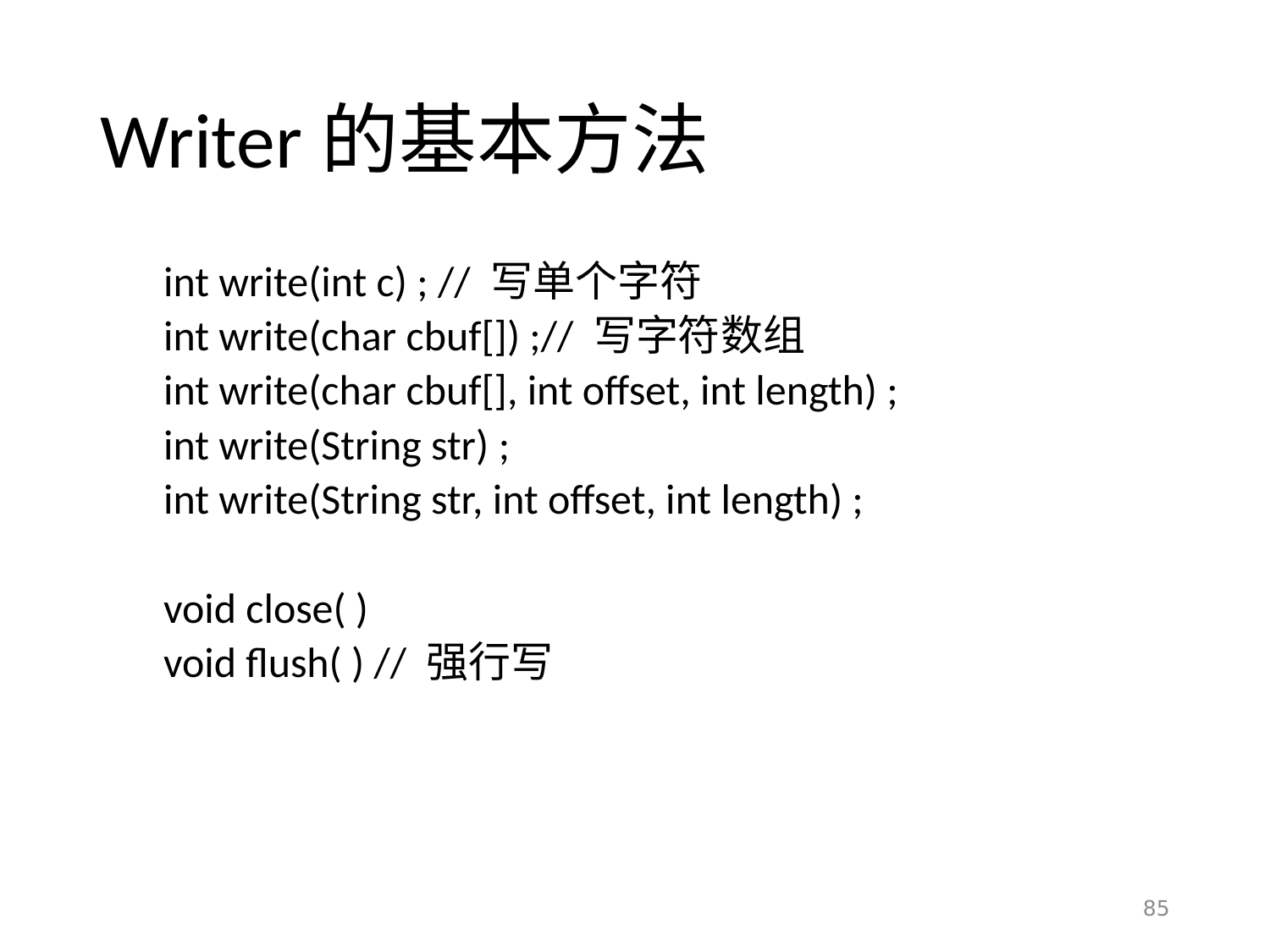

# Writer的基本方法
int write(int c) ; // 写单个字符
int write(char cbuf[]) ;// 写字符数组
int write(char cbuf[], int offset, int length) ;
int write(String str) ;
int write(String str, int offset, int length) ;

void close( )
void flush( ) // 强行写

85